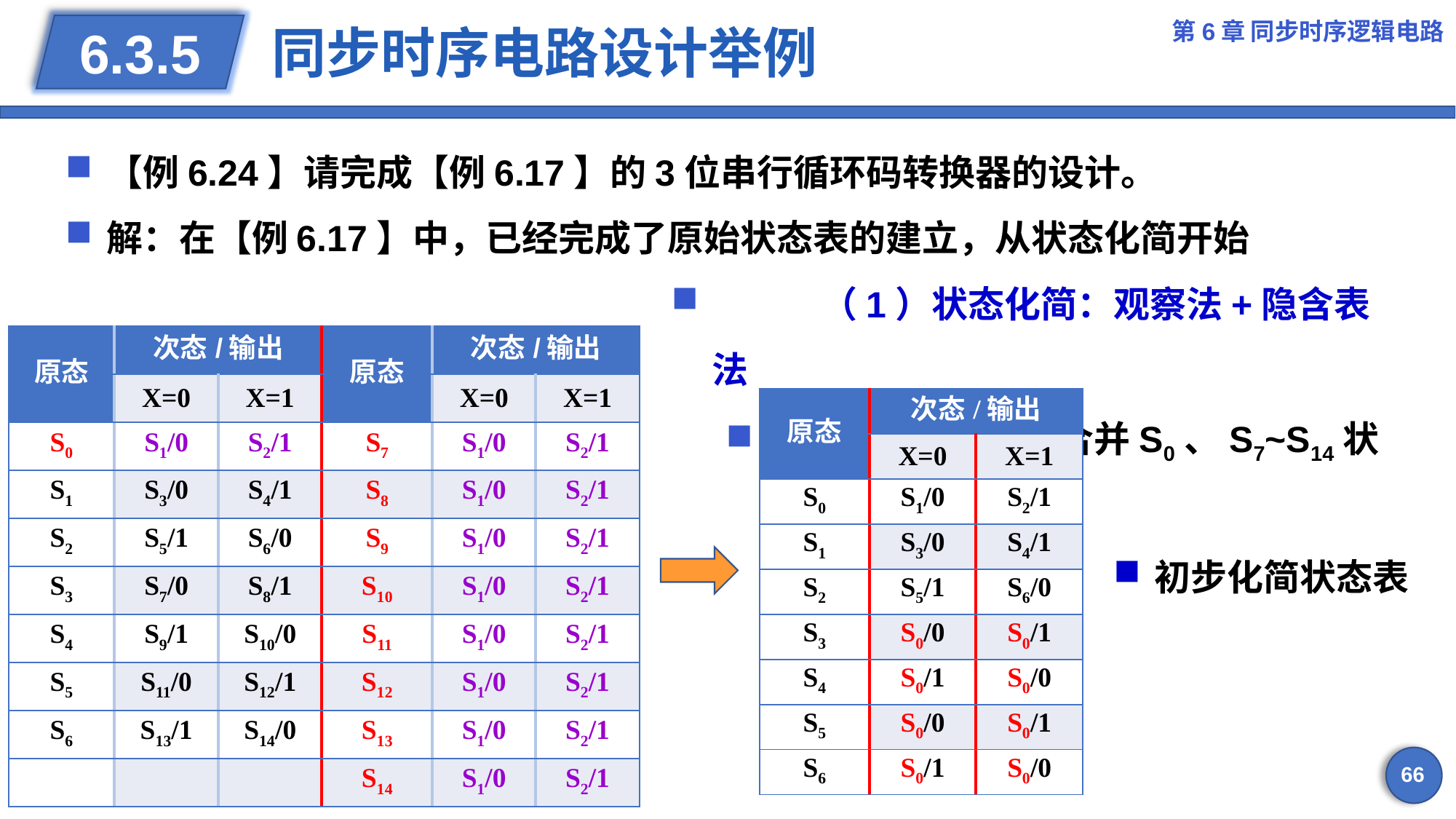

第6章 同步时序逻辑电路
# 同步时序电路设计举例
6.3.5
【例6.24】请完成【例6.17】的3位串行循环码转换器的设计。
解：在【例6.17】中，已经完成了原始状态表的建立，从状态化简开始
	（1）状态化简：观察法+隐含表法
观察法：首先初步合并S0、S7~S14状态
| 原态 | 次态/输出 |  | 原态 | 次态/输出 |  |
| --- | --- | --- | --- | --- | --- |
|  | X=0 | X=1 |  | X=0 | X=1 |
| S0 | S1/0 | S2/1 | S7 | S1/0 | S2/1 |
| S1 | S3/0 | S4/1 | S8 | S1/0 | S2/1 |
| S2 | S5/1 | S6/0 | S9 | S1/0 | S2/1 |
| S3 | S7/0 | S8/1 | S10 | S1/0 | S2/1 |
| S4 | S9/1 | S10/0 | S11 | S1/0 | S2/1 |
| S5 | S11/0 | S12/1 | S12 | S1/0 | S2/1 |
| S6 | S13/1 | S14/0 | S13 | S1/0 | S2/1 |
|  |  |  | S14 | S1/0 | S2/1 |
| 原态 | 次态/输出 |  |
| --- | --- | --- |
|  | X=0 | X=1 |
| S0 | S1/0 | S2/1 |
| S1 | S3/0 | S4/1 |
| S2 | S5/1 | S6/0 |
| S3 | S0/0 | S0/1 |
| S4 | S0/1 | S0/0 |
| S5 | S0/0 | S0/1 |
| S6 | S0/1 | S0/0 |

初步化简状态表
66